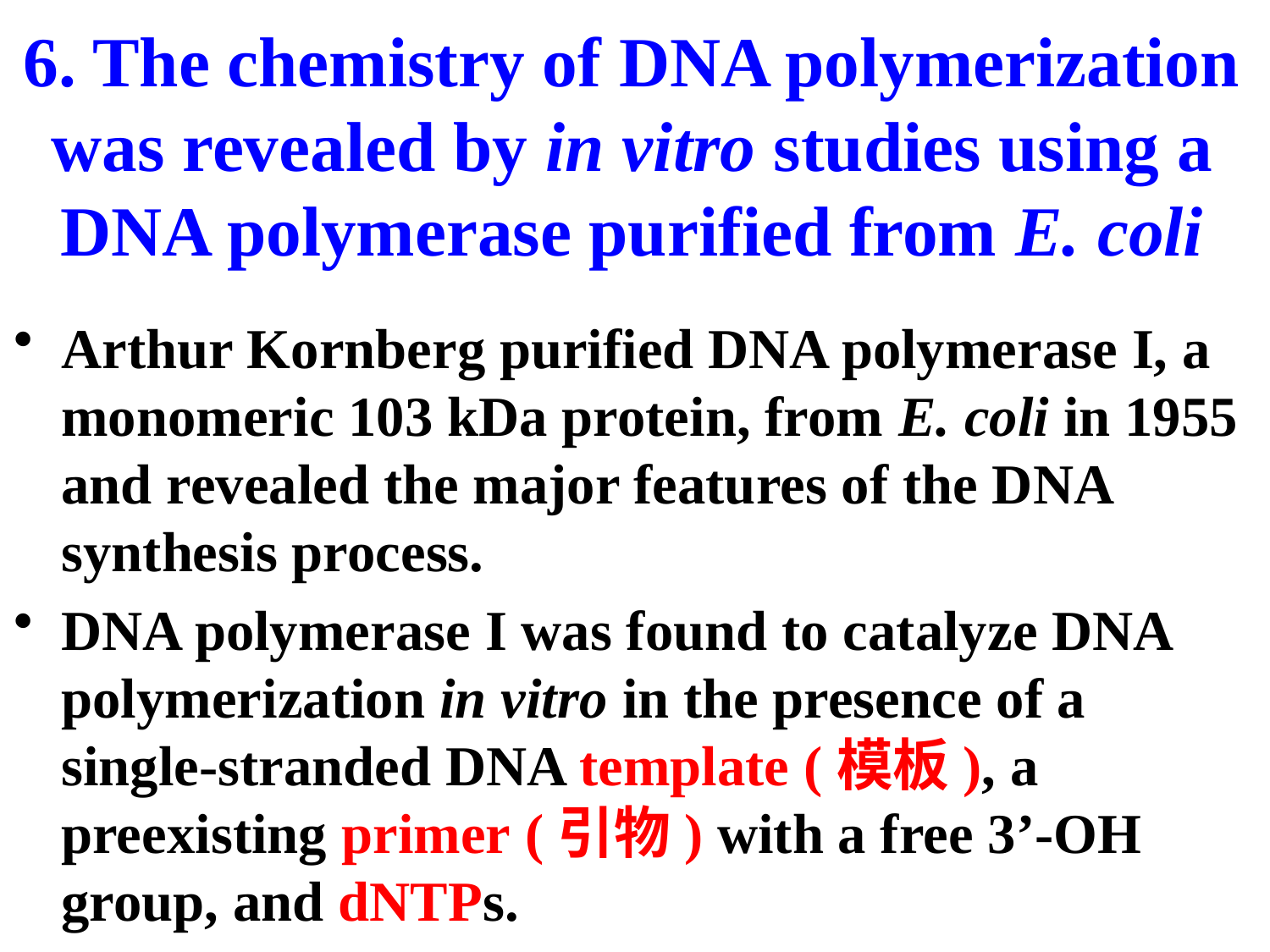

# 6. The chemistry of DNA polymerization was revealed by in vitro studies using a DNA polymerase purified from E. coli
Arthur Kornberg purified DNA polymerase I, a monomeric 103 kDa protein, from E. coli in 1955 and revealed the major features of the DNA synthesis process.
DNA polymerase I was found to catalyze DNA polymerization in vitro in the presence of a single-stranded DNA template (模板), a preexisting primer (引物) with a free 3’-OH group, and dNTPs.